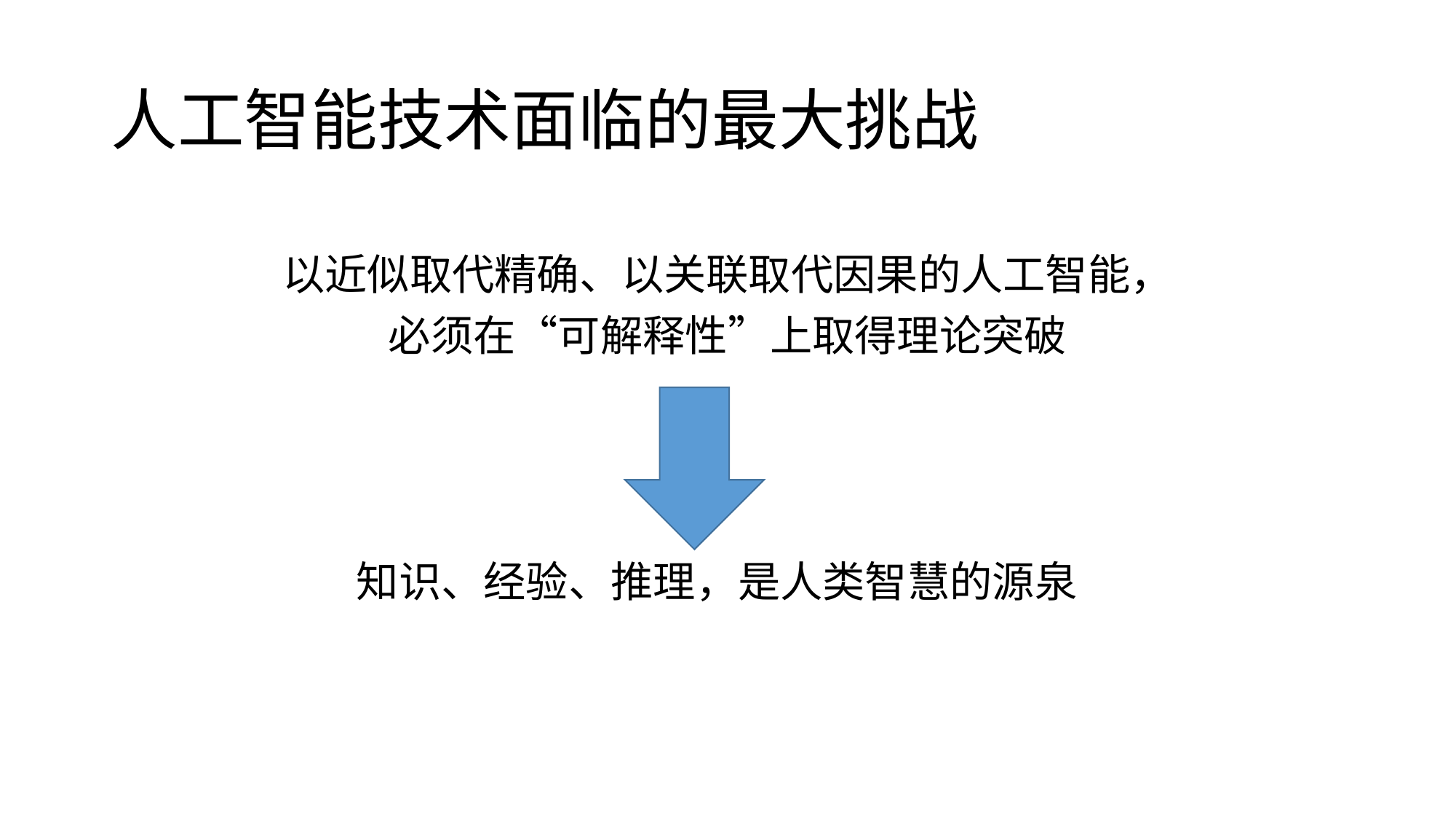

# 人工智能技术面临的最大挑战
以近似取代精确、以关联取代因果的人工智能，
必须在“可解释性”上取得理论突破

知识、经验、推理，是人类智慧的源泉